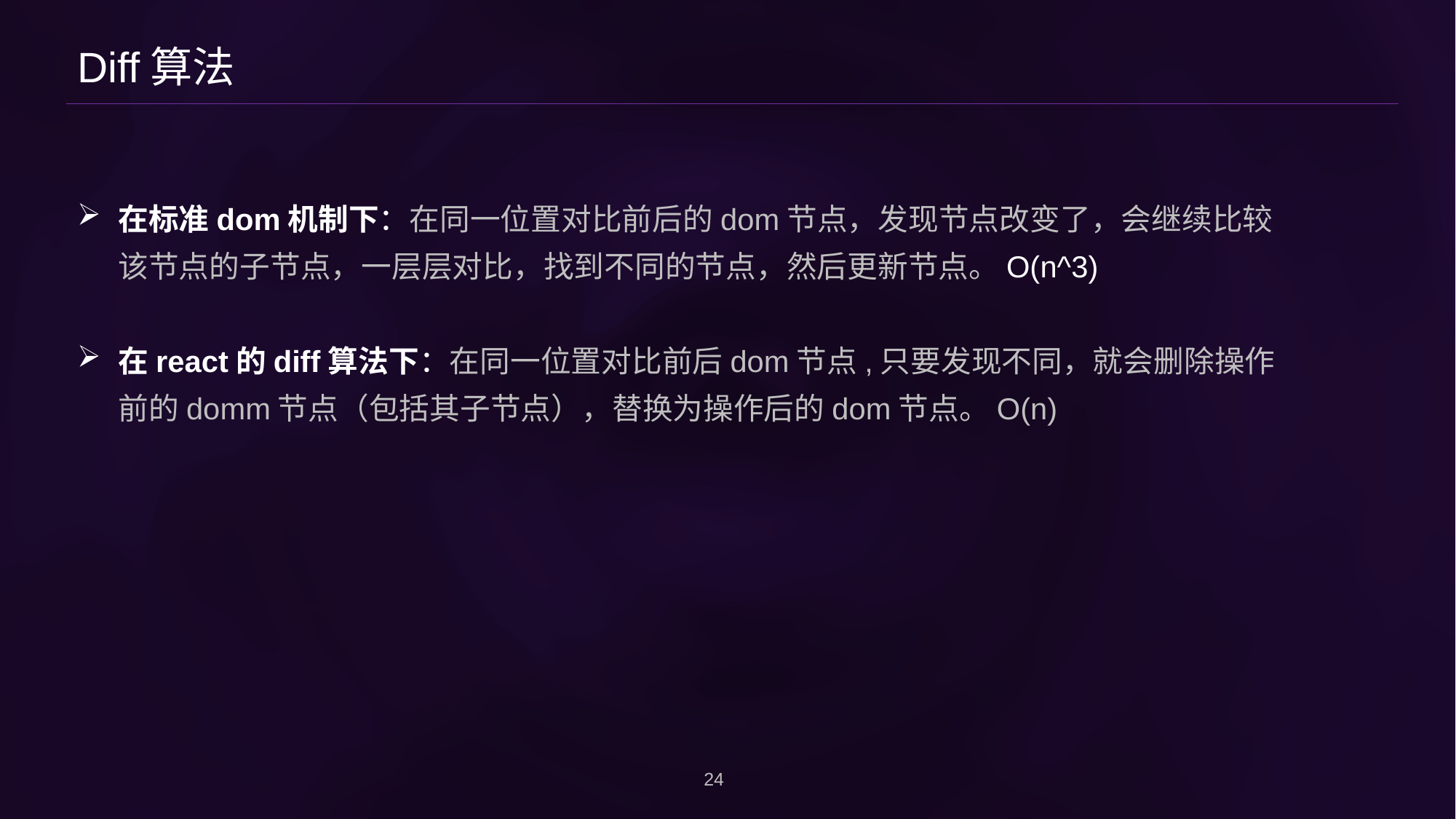

# Diff算法
在标准dom机制下：在同一位置对比前后的dom节点，发现节点改变了，会继续比较该节点的子节点，一层层对比，找到不同的节点，然后更新节点。O(n^3)

在react的diff算法下：在同一位置对比前后dom节点,只要发现不同，就会删除操作前的domm节点（包括其子节点），替换为操作后的dom节点。O(n)
24